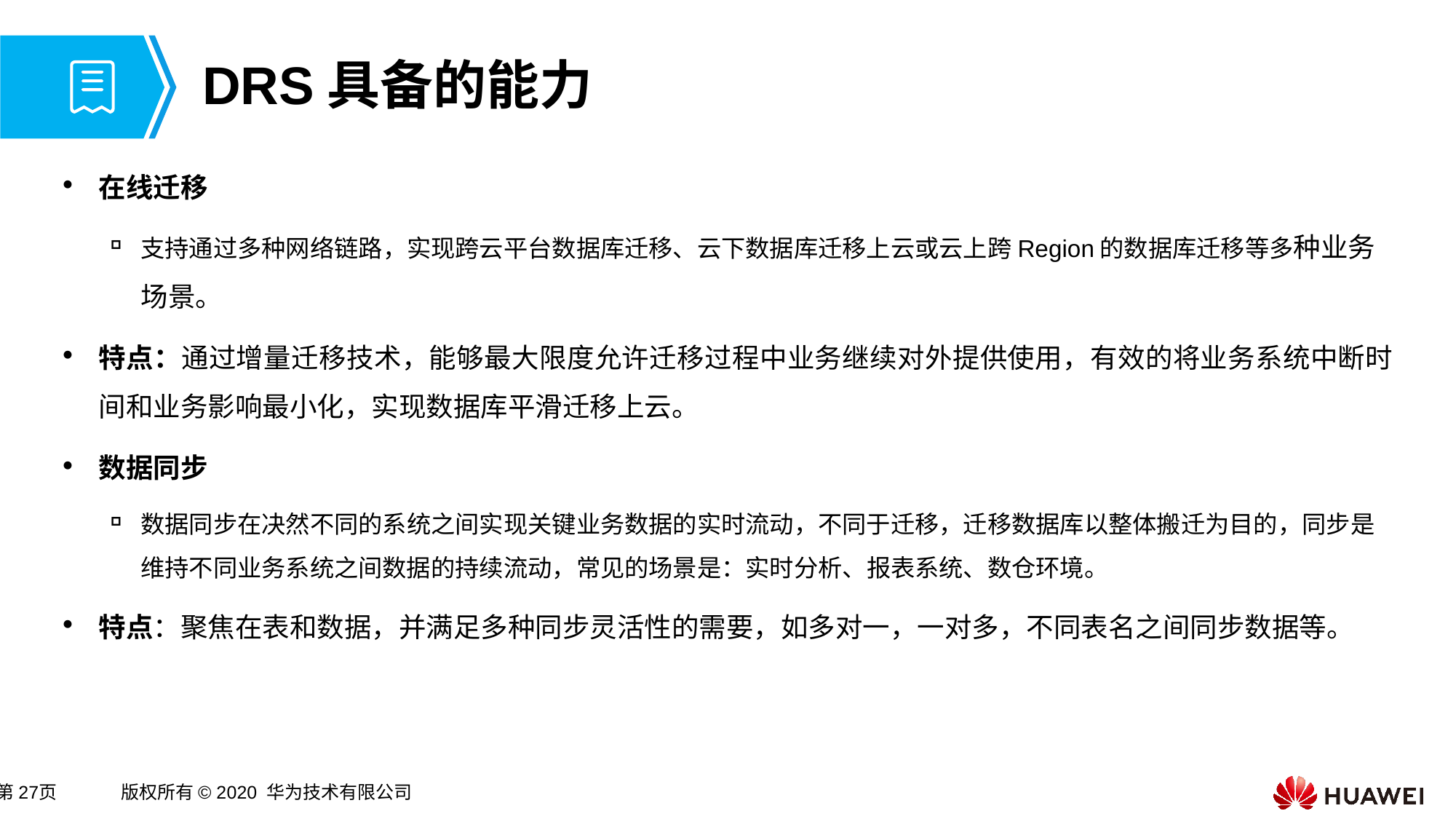

# DRS具备的能力
在线迁移
支持通过多种网络链路，实现跨云平台数据库迁移、云下数据库迁移上云或云上跨Region的数据库迁移等多种业务场景。
特点：通过增量迁移技术，能够最大限度允许迁移过程中业务继续对外提供使用，有效的将业务系统中断时间和业务影响最小化，实现数据库平滑迁移上云。
数据同步
数据同步在决然不同的系统之间实现关键业务数据的实时流动，不同于迁移，迁移数据库以整体搬迁为目的，同步是维持不同业务系统之间数据的持续流动，常见的场景是：实时分析、报表系统、数仓环境。
特点：聚焦在表和数据，并满足多种同步灵活性的需要，如多对一，一对多，不同表名之间同步数据等。